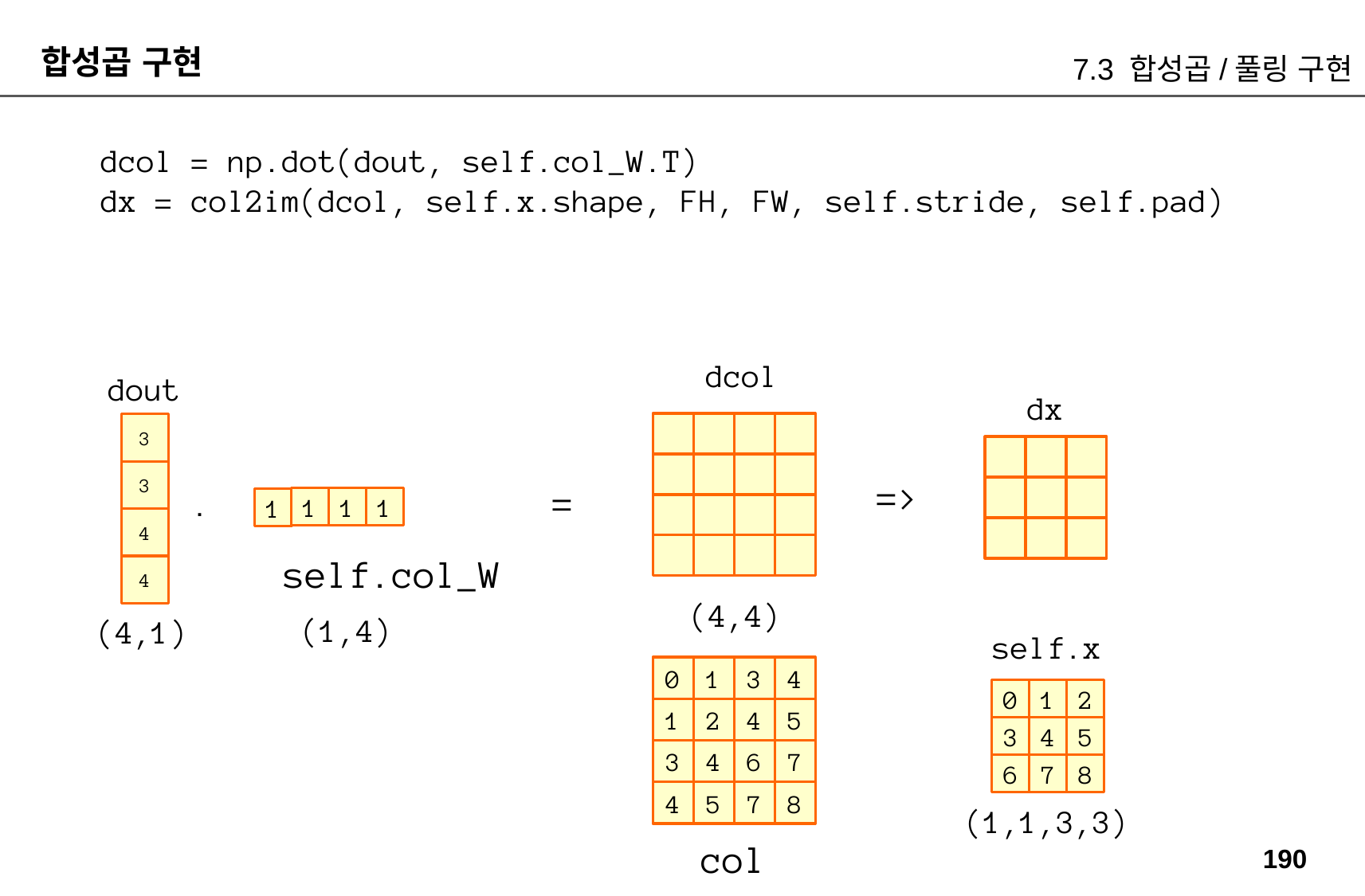

합성곱 구현
7.3 합성곱/풀링 구현
dcol = np.dot(dout, self.col_W.T)
dx = col2im(dcol, self.x.shape, FH, FW, self.stride, self.pad)
dcol
dout
dx

3

3
=>
=
.

1
1
1
1

4

self.col_W
4
(4,4)
(1,4)
(4,1)
self.x
0
1
3
4
1
2
4
5
3
4
6
7
4
5
7
8
0
1
2
3
4
5
6
7
8
(1,1,3,3)
col